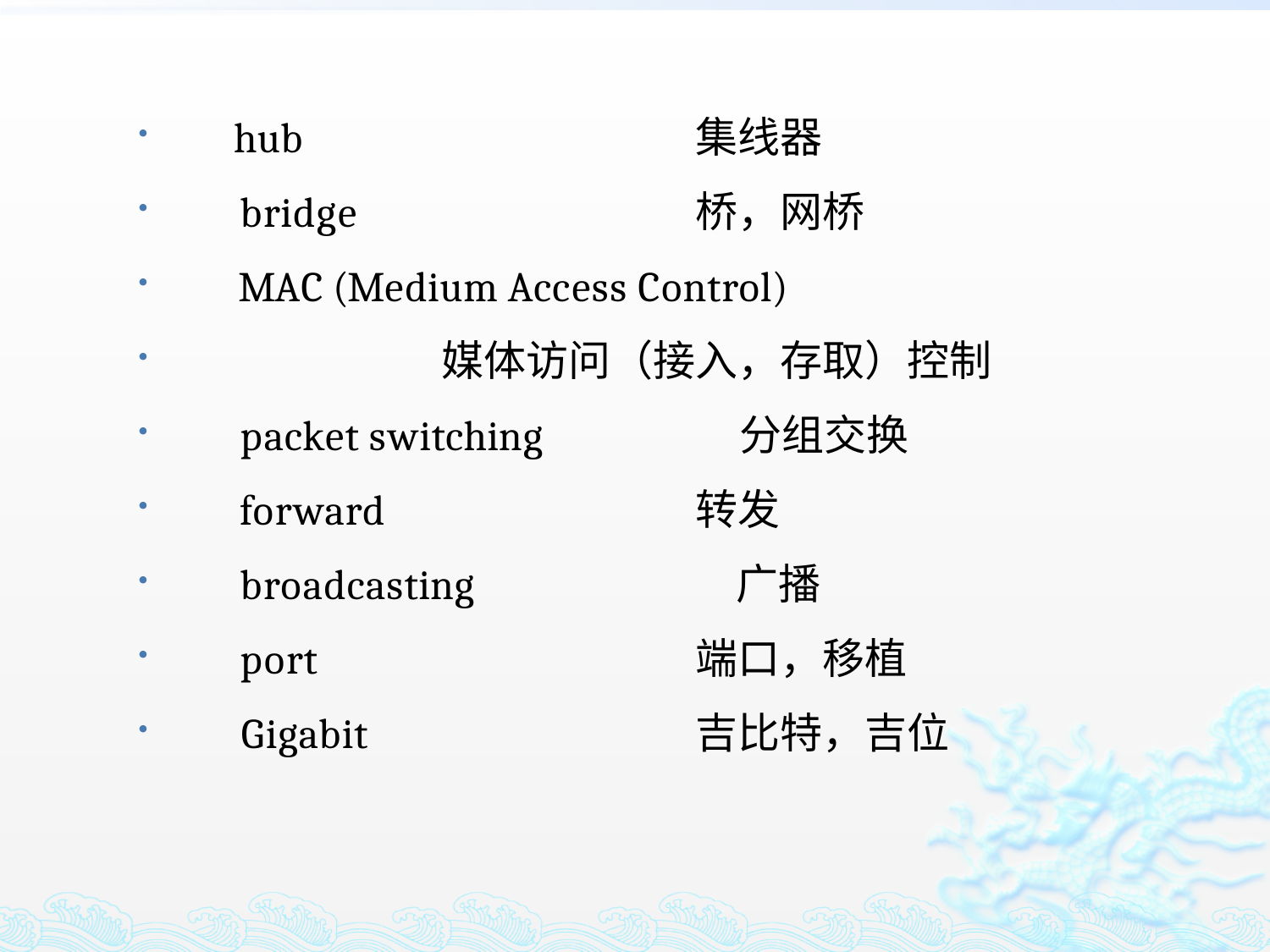

hub                                   	集线器
　bridge                                  	桥，网桥
　MAC (Medium Access Control)
                         	媒体访问（接入，存取）控制
　packet switching                    分组交换
　forward                                	转发
　broadcasting                           广播
　port                                   	端口，移植
　Gigabit                                 	吉比特，吉位